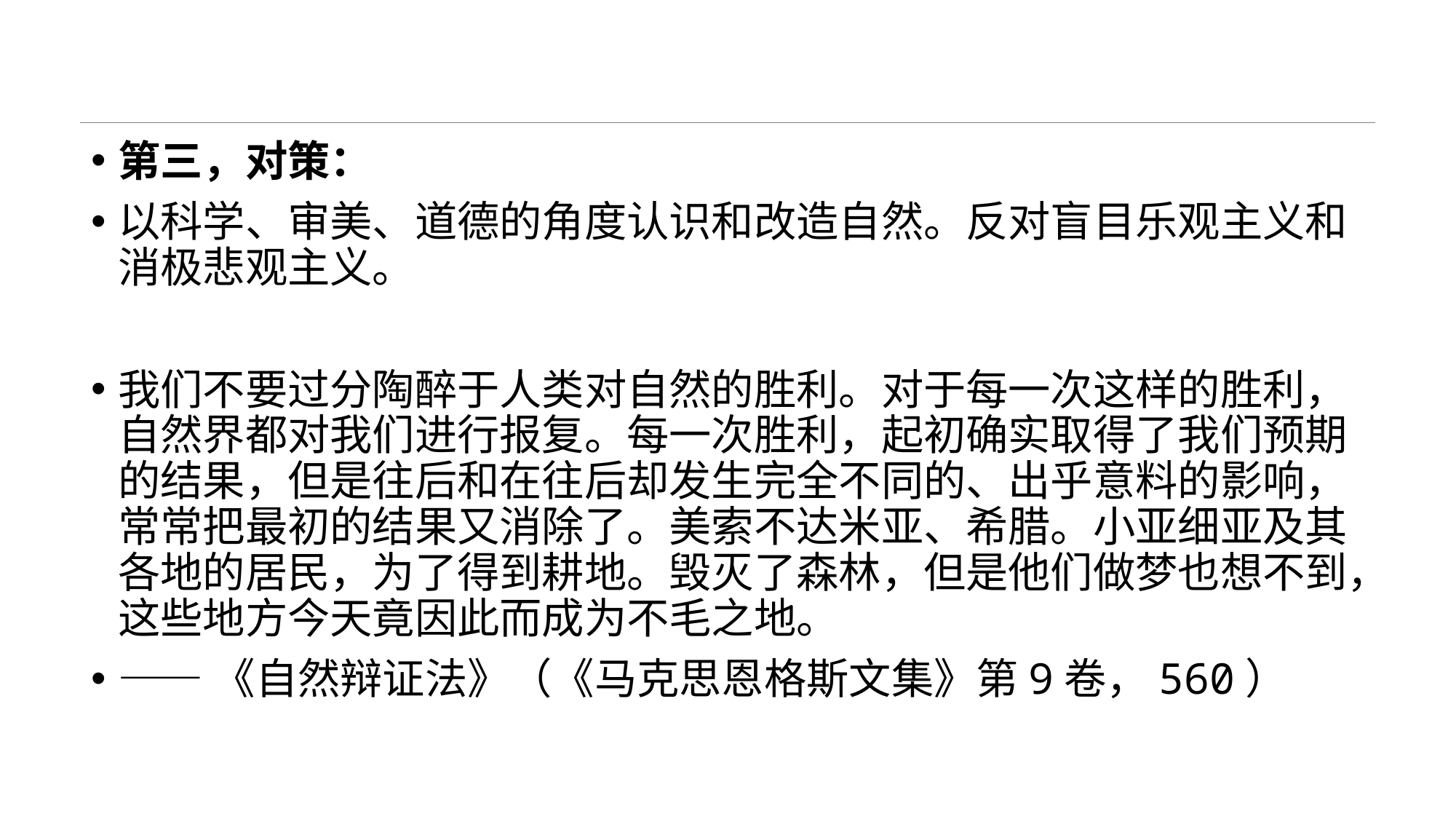

#
第三，对策：
以科学、审美、道德的角度认识和改造自然。反对盲目乐观主义和消极悲观主义。

我们不要过分陶醉于人类对自然的胜利。对于每一次这样的胜利，自然界都对我们进行报复。每一次胜利，起初确实取得了我们预期的结果，但是往后和在往后却发生完全不同的、出乎意料的影响，常常把最初的结果又消除了。美索不达米亚、希腊。小亚细亚及其各地的居民，为了得到耕地。毁灭了森林，但是他们做梦也想不到，这些地方今天竟因此而成为不毛之地。
——《自然辩证法》（《马克思恩格斯文集》第9卷，560）